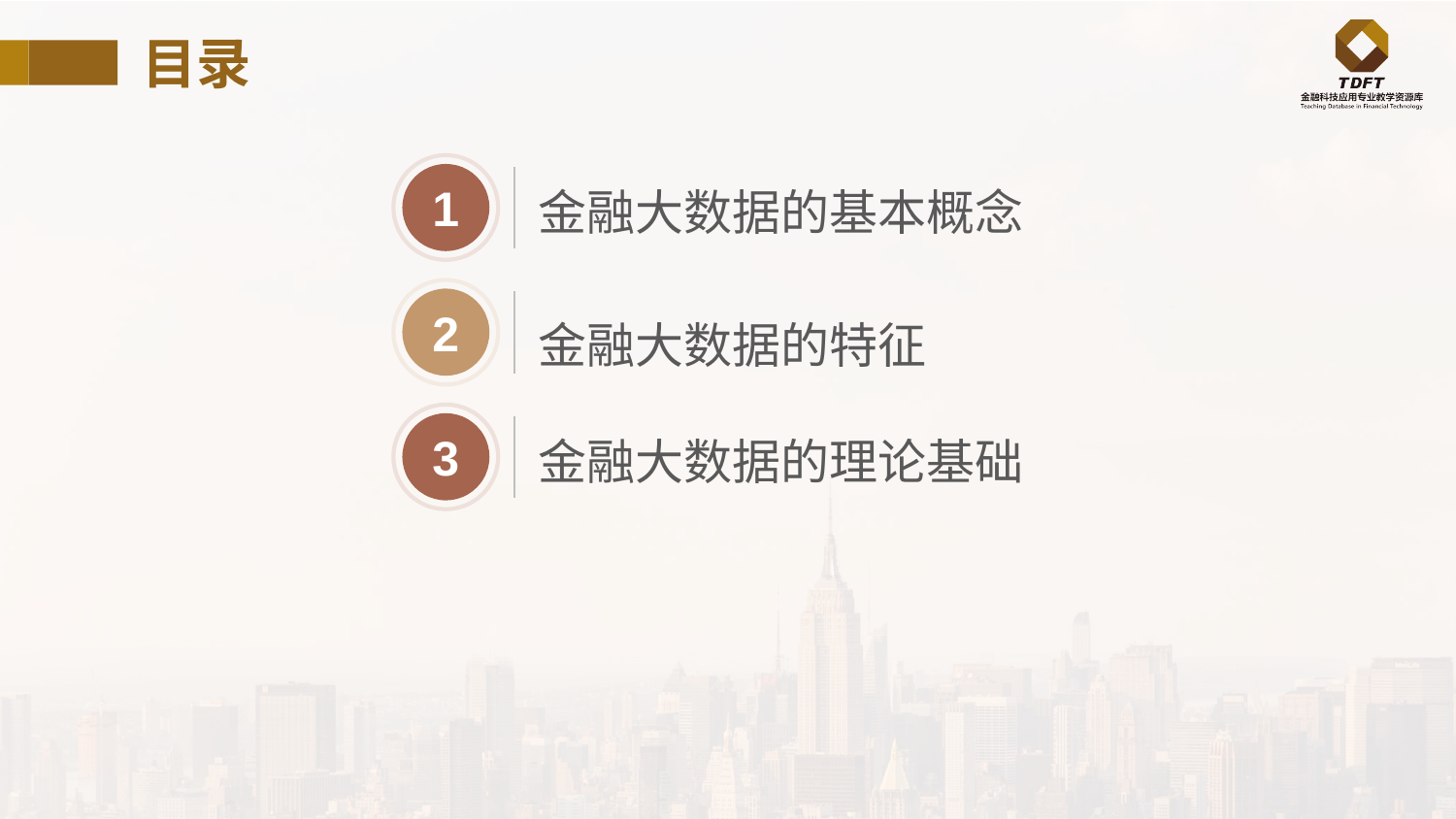

目录

1
金融大数据的基本概念

2
金融大数据的特征

3
金融大数据的理论基础